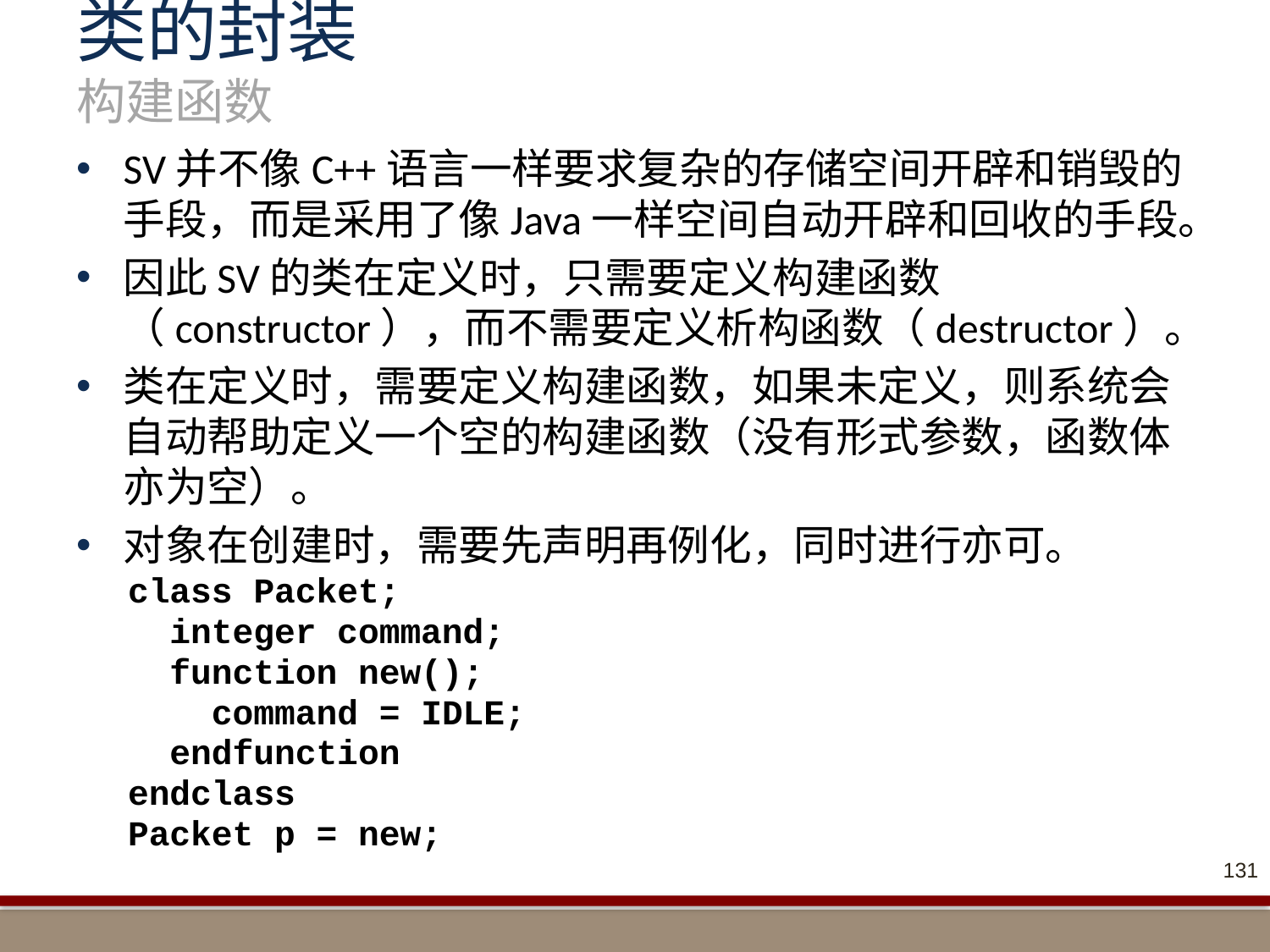

# 类的封装 构建函数
SV并不像C++语言一样要求复杂的存储空间开辟和销毁的手段，而是采用了像Java一样空间自动开辟和回收的手段。
因此SV的类在定义时，只需要定义构建函数（constructor），而不需要定义析构函数（destructor）。
类在定义时，需要定义构建函数，如果未定义，则系统会自动帮助定义一个空的构建函数（没有形式参数，函数体亦为空）。
对象在创建时，需要先声明再例化，同时进行亦可。
class Packet;
  integer command;
  function new();
    command = IDLE;
  endfunction
endclass
Packet p = new;

131